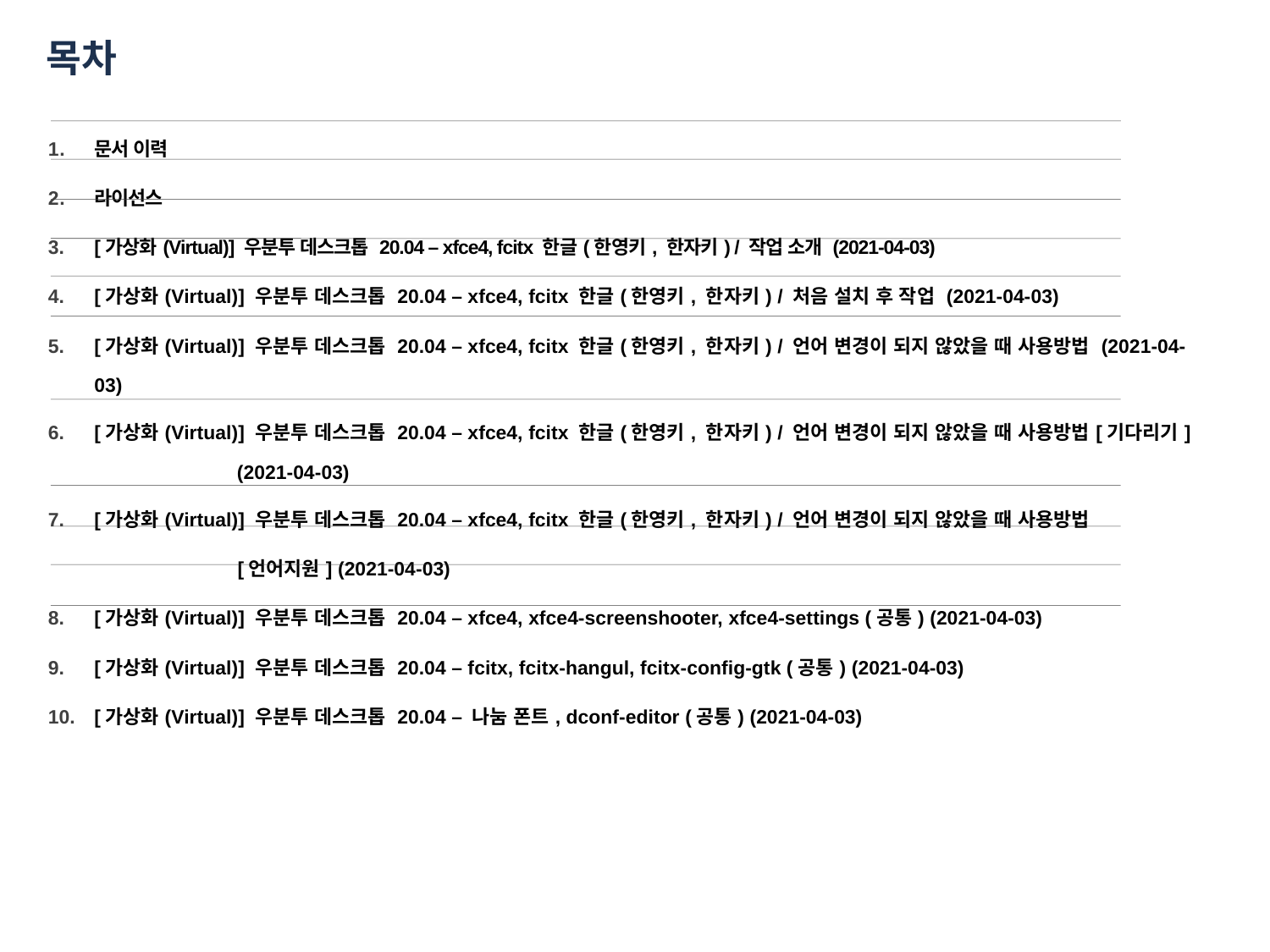

목차
문서 이력
라이선스
[가상화(Virtual)] 우분투 데스크톱 20.04 – xfce4, fcitx 한글(한영키, 한자키) / 작업 소개 (2021-04-03)
[가상화(Virtual)] 우분투 데스크톱 20.04 – xfce4, fcitx 한글(한영키, 한자키) / 처음 설치 후 작업 (2021-04-03)
[가상화(Virtual)] 우분투 데스크톱 20.04 – xfce4, fcitx 한글(한영키, 한자키) / 언어 변경이 되지 않았을 때 사용방법 (2021-04-03)
[가상화(Virtual)] 우분투 데스크톱 20.04 – xfce4, fcitx 한글(한영키, 한자키) / 언어 변경이 되지 않았을 때 사용방법[기다리기]
                          (2021-04-03)
[가상화(Virtual)] 우분투 데스크톱 20.04 – xfce4, fcitx 한글(한영키, 한자키) / 언어 변경이 되지 않았을 때 사용방법
                         [언어지원] (2021-04-03)
[가상화(Virtual)] 우분투 데스크톱 20.04 – xfce4, xfce4-screenshooter, xfce4-settings (공통) (2021-04-03)
[가상화(Virtual)] 우분투 데스크톱 20.04 – fcitx, fcitx-hangul, fcitx-config-gtk (공통) (2021-04-03)
[가상화(Virtual)] 우분투 데스크톱 20.04 – 나눔 폰트, dconf-editor (공통) (2021-04-03)